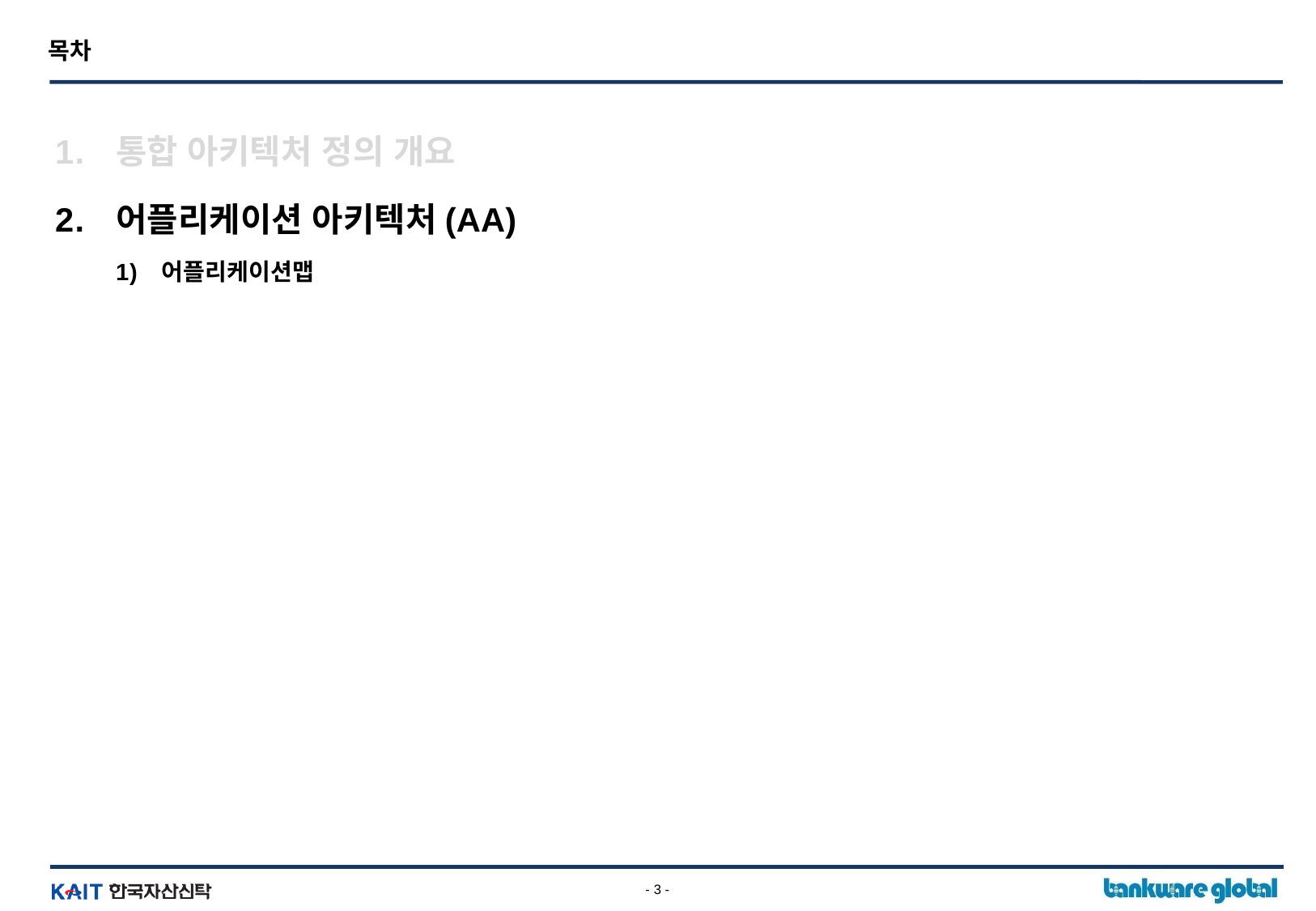

목차
통합 아키텍처 정의 개요
어플리케이션 아키텍처(AA)
어플리케이션맵